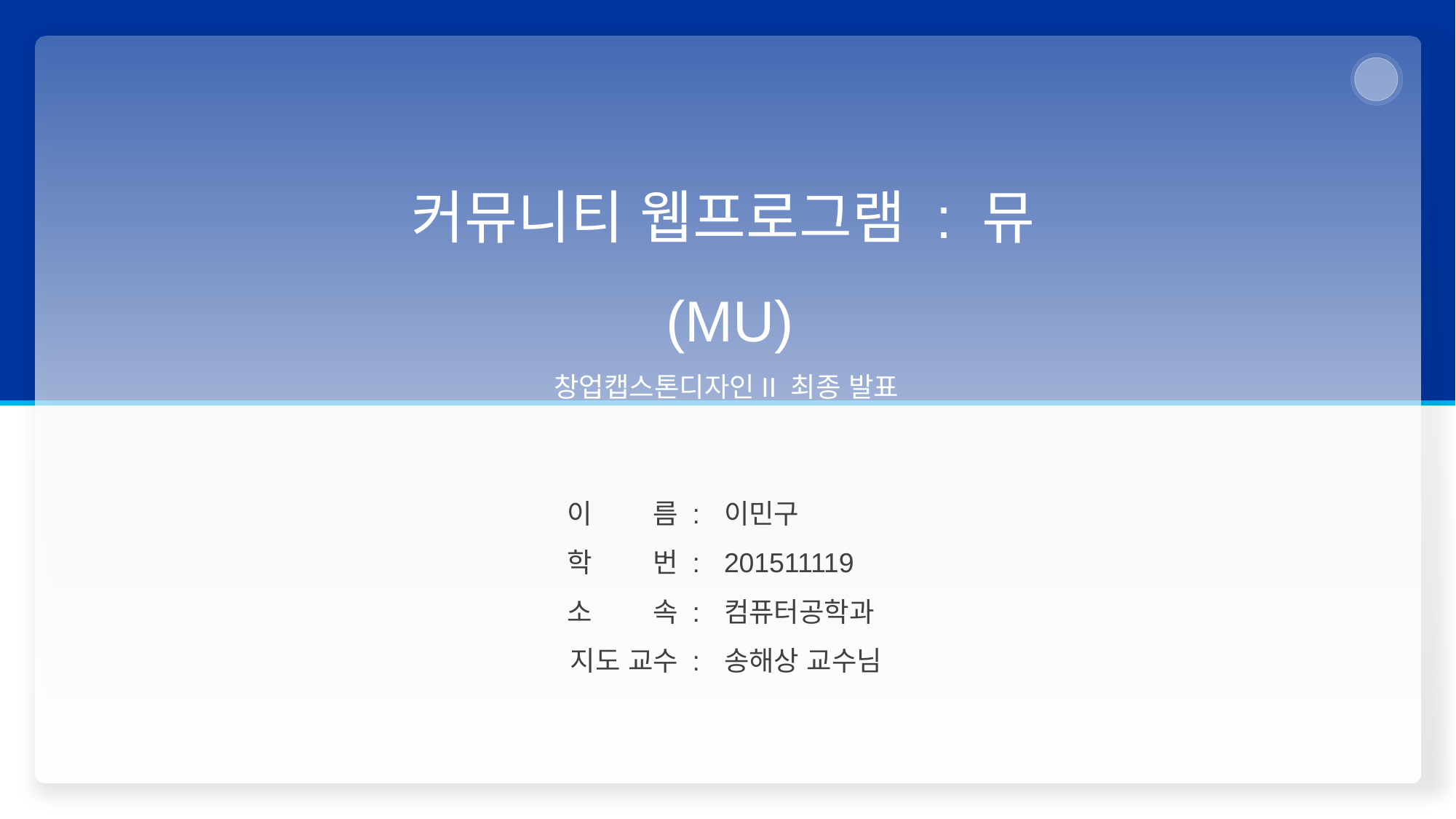

커뮤니티 웹프로그램 : 뮤(MU)
창업캡스톤디자인II 최종 발표
이        름 :
학        번 :
소        속 :
지도 교수 :
이민구
201511119
컴퓨터공학과
송해상 교수님